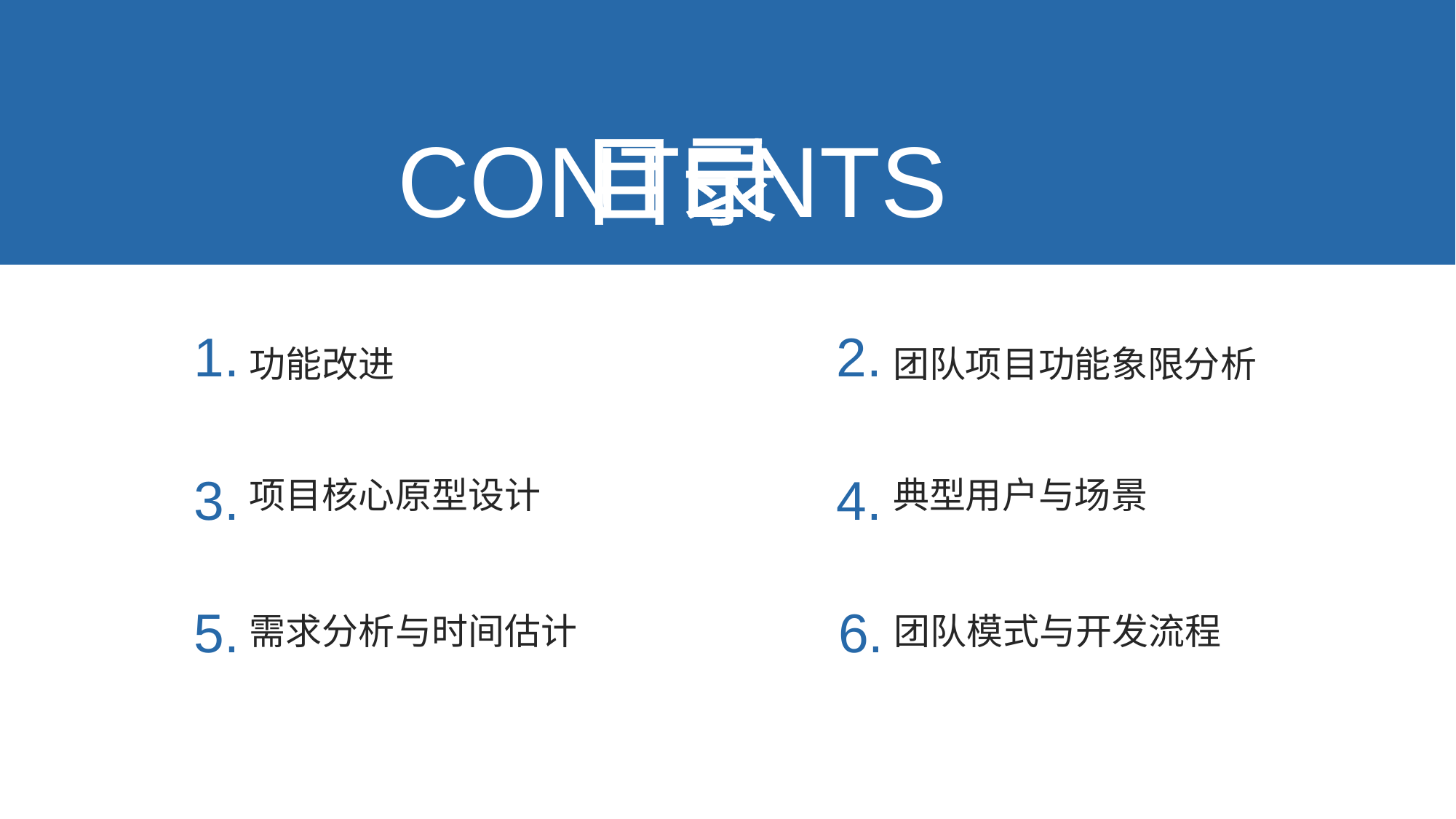

CONTENTS
目录
1.
2.
功能改进
团队项目功能象限分析
3.
4.
项目核心原型设计
典型用户与场景
5.
6.
需求分析与时间估计
团队模式与开发流程